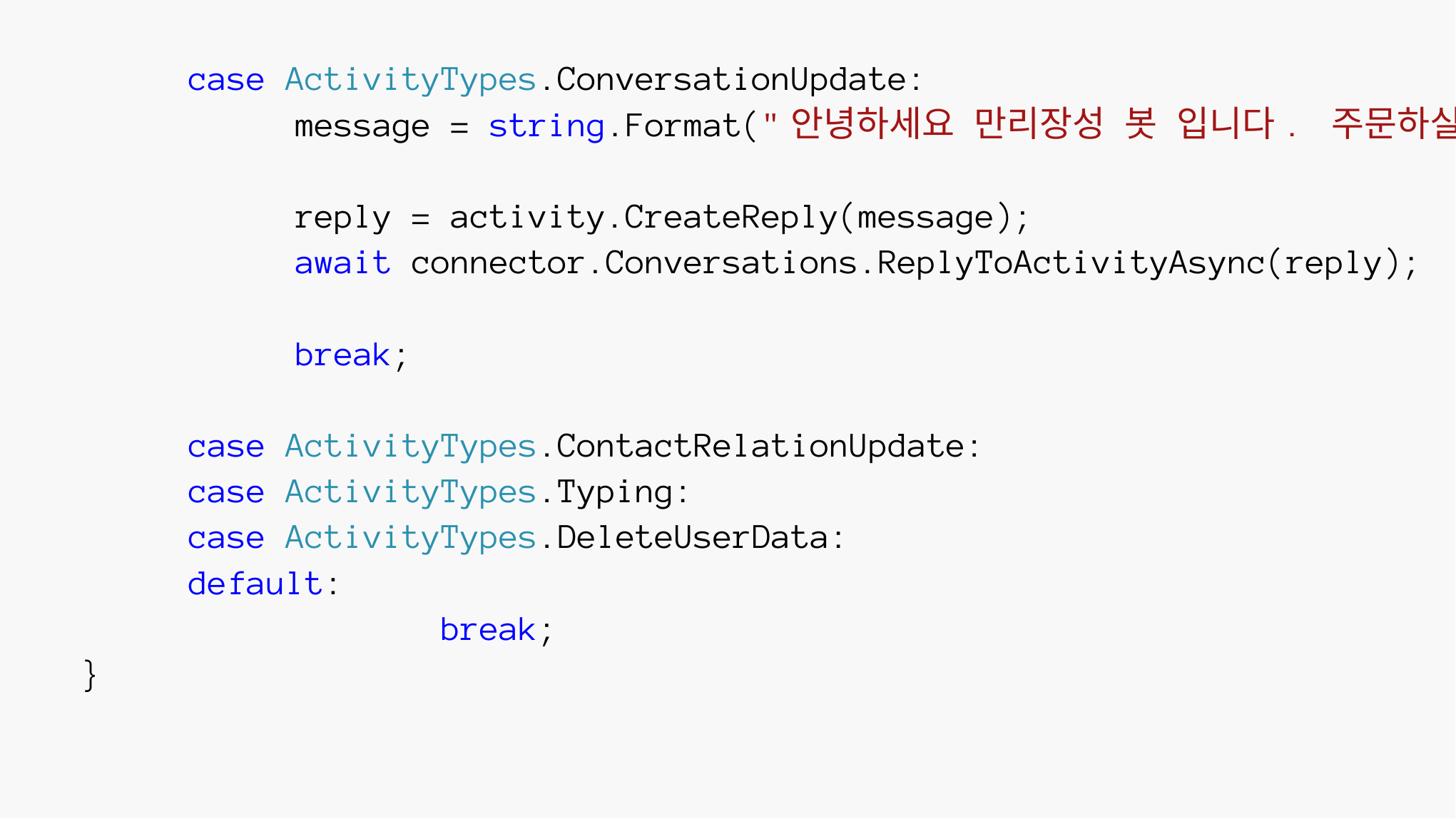

case ActivityTypes.ConversationUpdate:
			message = string.Format("안녕하세요 만리장성 봇 입니다. 주문하실 메뉴를 입력해 주세요", activity.Text);

			reply = activity.CreateReply(message);
			await connector.Conversations.ReplyToActivityAsync(reply);

			break;

		case ActivityTypes.ContactRelationUpdate:
		case ActivityTypes.Typing:
		case ActivityTypes.DeleteUserData:
		default:
                        break;
	}